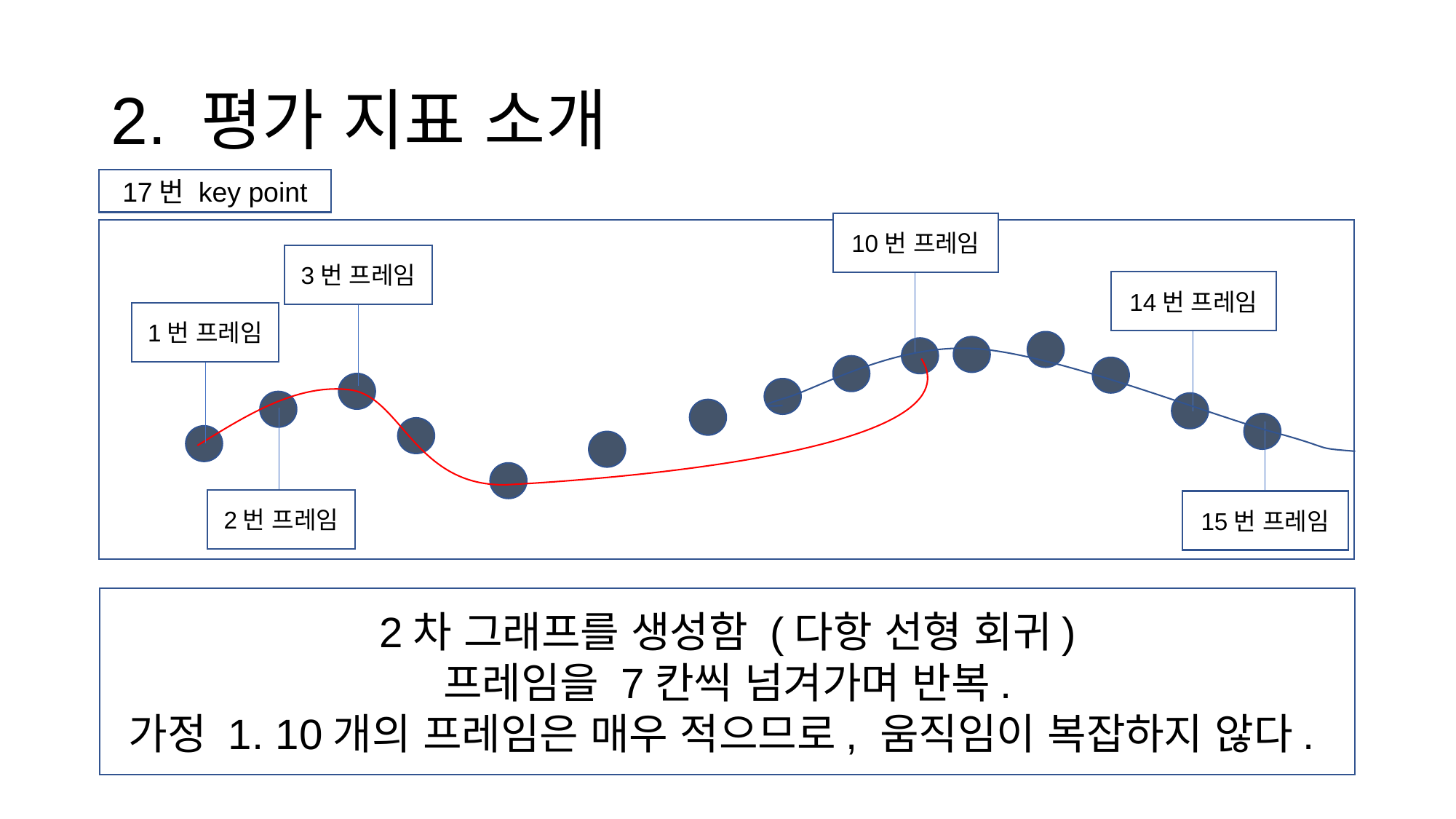

# 2. 평가 지표 소개
17번 key point
10번 프레임

3번 프레임
14번 프레임
1번 프레임

2번 프레임
15번 프레임
2차 그래프를 생성함 (다항 선형 회귀)
프레임을 7칸씩 넘겨가며 반복.
가정 1. 10개의 프레임은 매우 적으므로, 움직임이 복잡하지 않다.